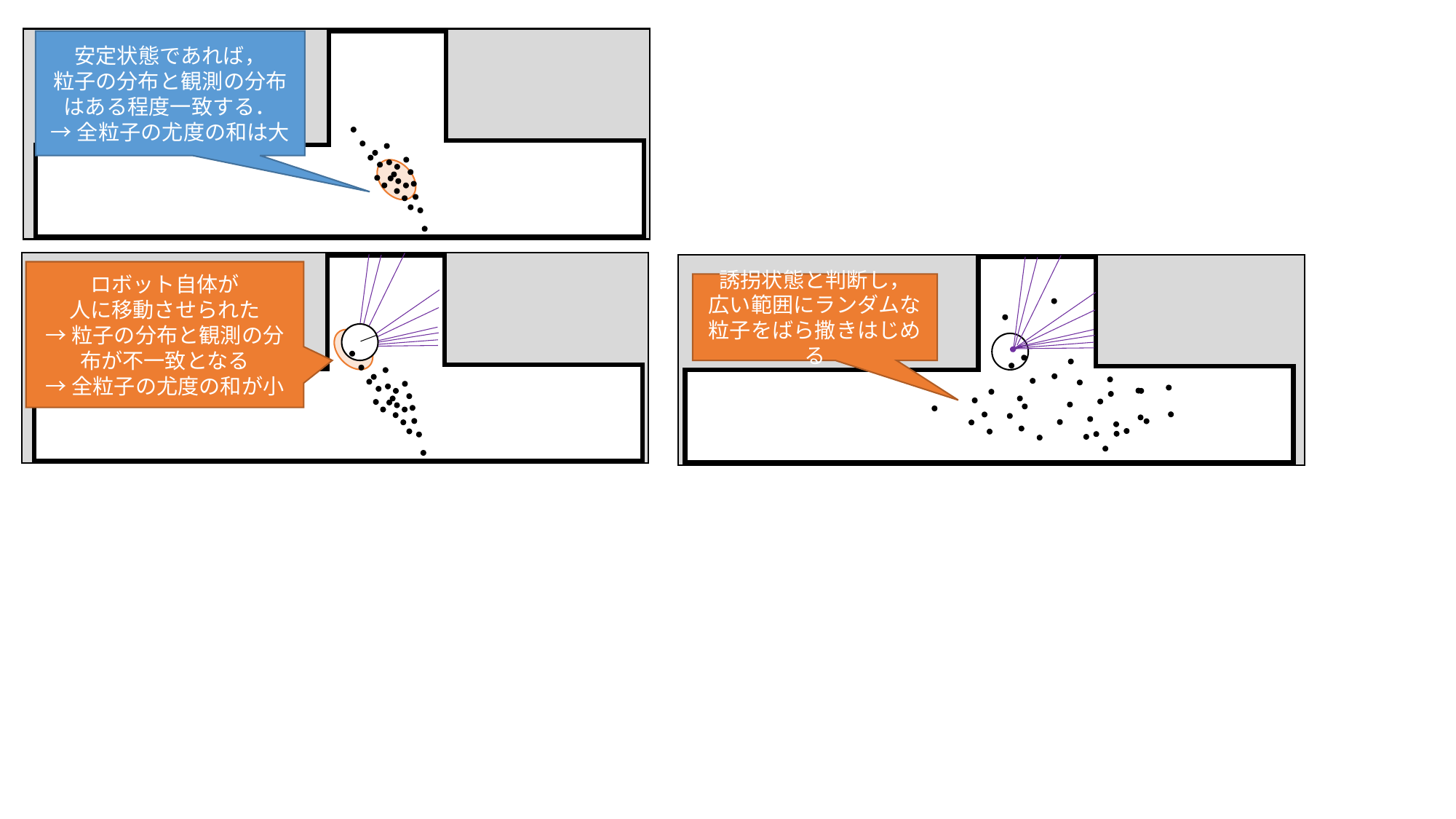

安定状態であれば，
粒子の分布と観測の分布はある程度一致する．
→全粒子の尤度の和は大

ロボット自体が
人に移動させられた
→粒子の分布と観測の分布が不一致となる
→全粒子の尤度の和が小
誘拐状態と判断し，
広い範囲にランダムな
粒子をばら撒きはじめる